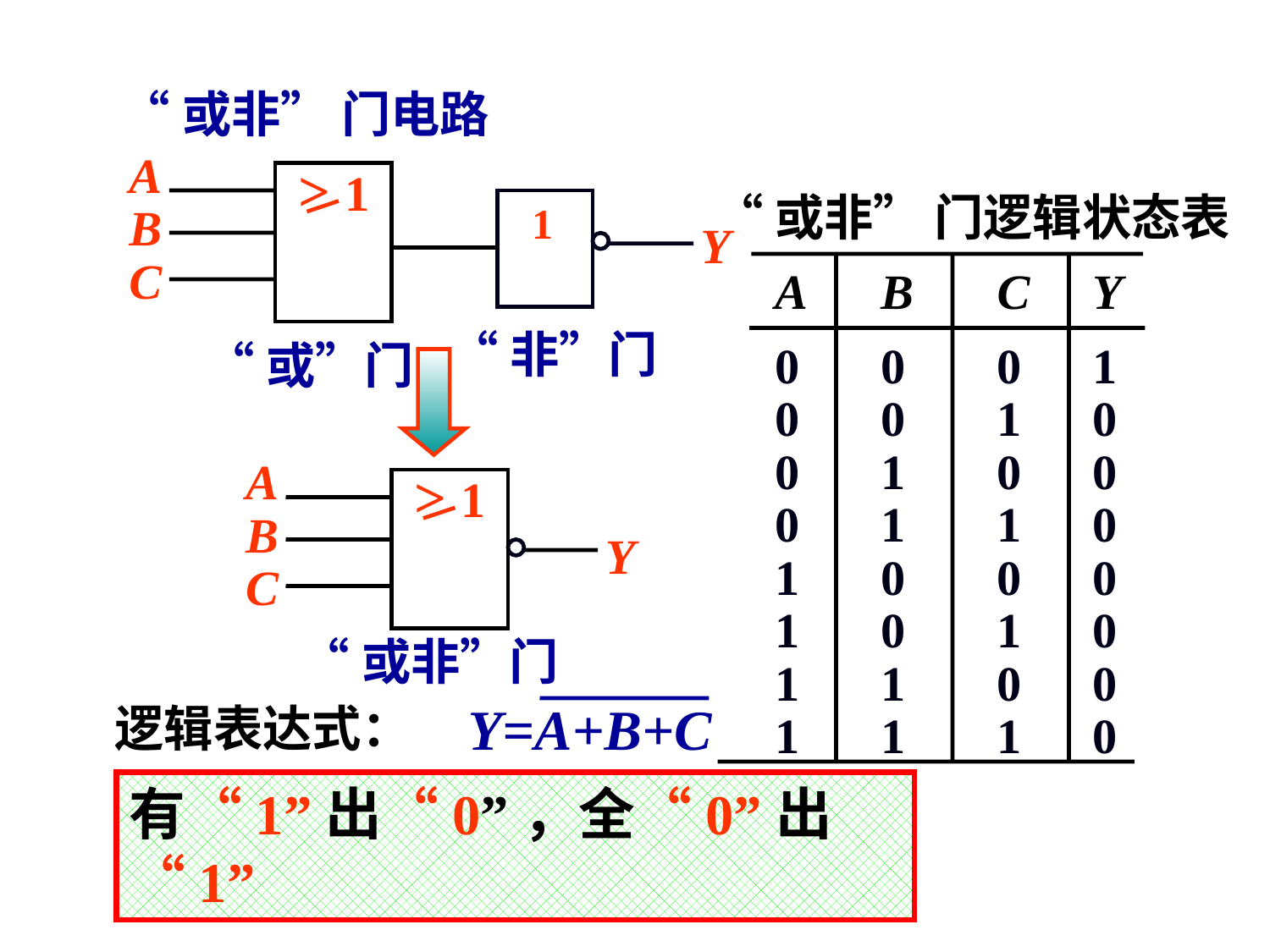

“或非” 门电路
A
> 1

B

C

“或”门
“或非” 门逻辑状态表

A

B

C

Y

0
0
0
1
0
0
1
0
0
1
0
0
0
1
1
0
1
0
0
0
1
0
1
0
1
1
0
0
1
1
1
0

1
Y

“非”门

A
> 1

B

Y

C

“或非”门
Y=A+B+C
逻辑表达式：

有“1”出“0”，全“0”出“1”